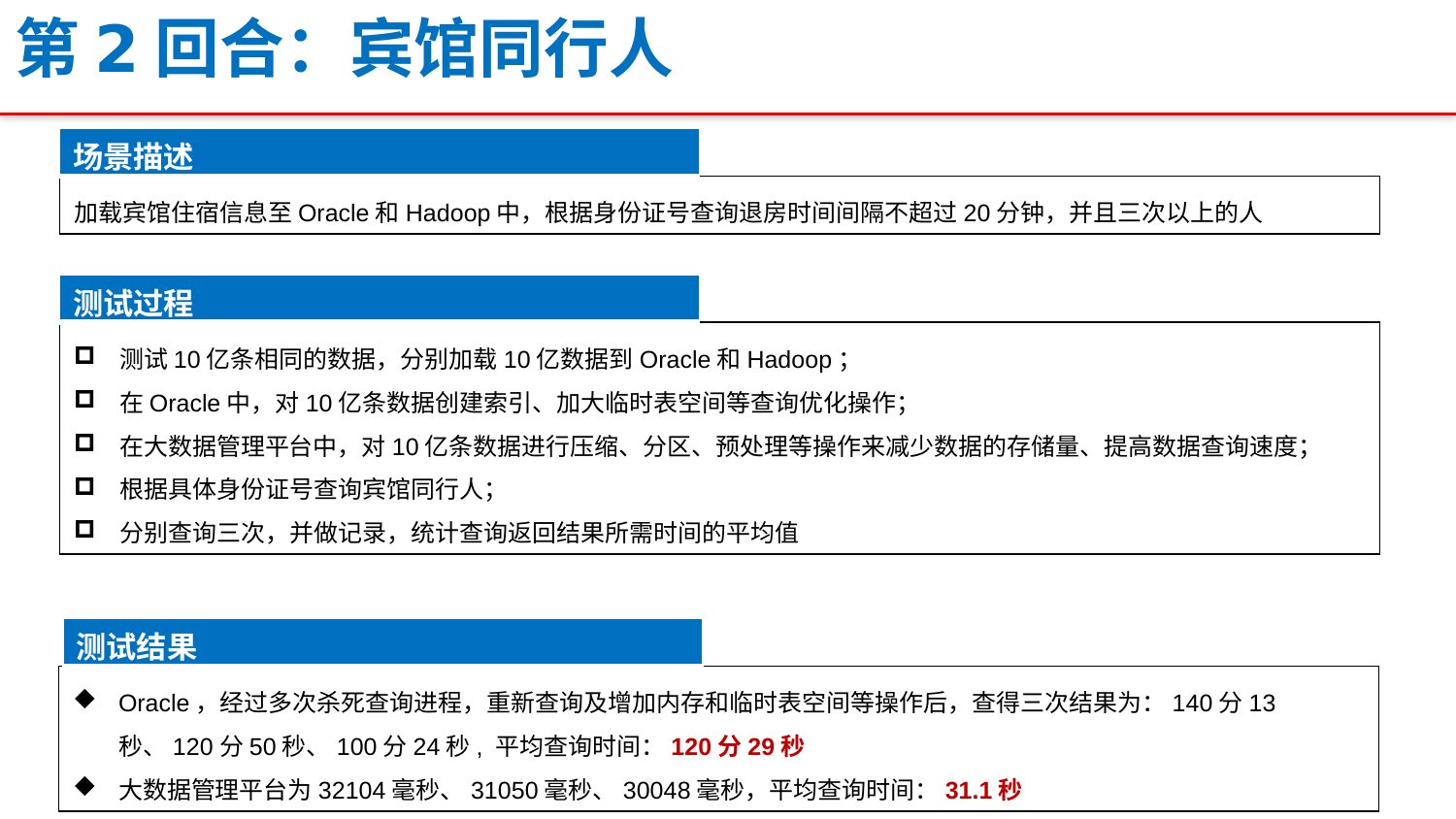

第2回合：宾馆同行人
| 场景描述 |
| --- |
加载宾馆住宿信息至Oracle和Hadoop中，根据身份证号查询退房时间间隔不超过20分钟，并且三次以上的人
| 测试过程 |
| --- |
测试10亿条相同的数据，分别加载10亿数据到Oracle和Hadoop；
在Oracle中，对10亿条数据创建索引、加大临时表空间等查询优化操作；
在大数据管理平台中，对10亿条数据进行压缩、分区、预处理等操作来减少数据的存储量、提高数据查询速度；
根据具体身份证号查询宾馆同行人；
分别查询三次，并做记录，统计查询返回结果所需时间的平均值
| 测试结果 |
| --- |
Oracle，经过多次杀死查询进程，重新查询及增加内存和临时表空间等操作后，查得三次结果为：140分13秒、120分50秒、100分24秒, 平均查询时间：120分29秒
大数据管理平台为32104毫秒、31050毫秒、30048毫秒，平均查询时间：31.1秒